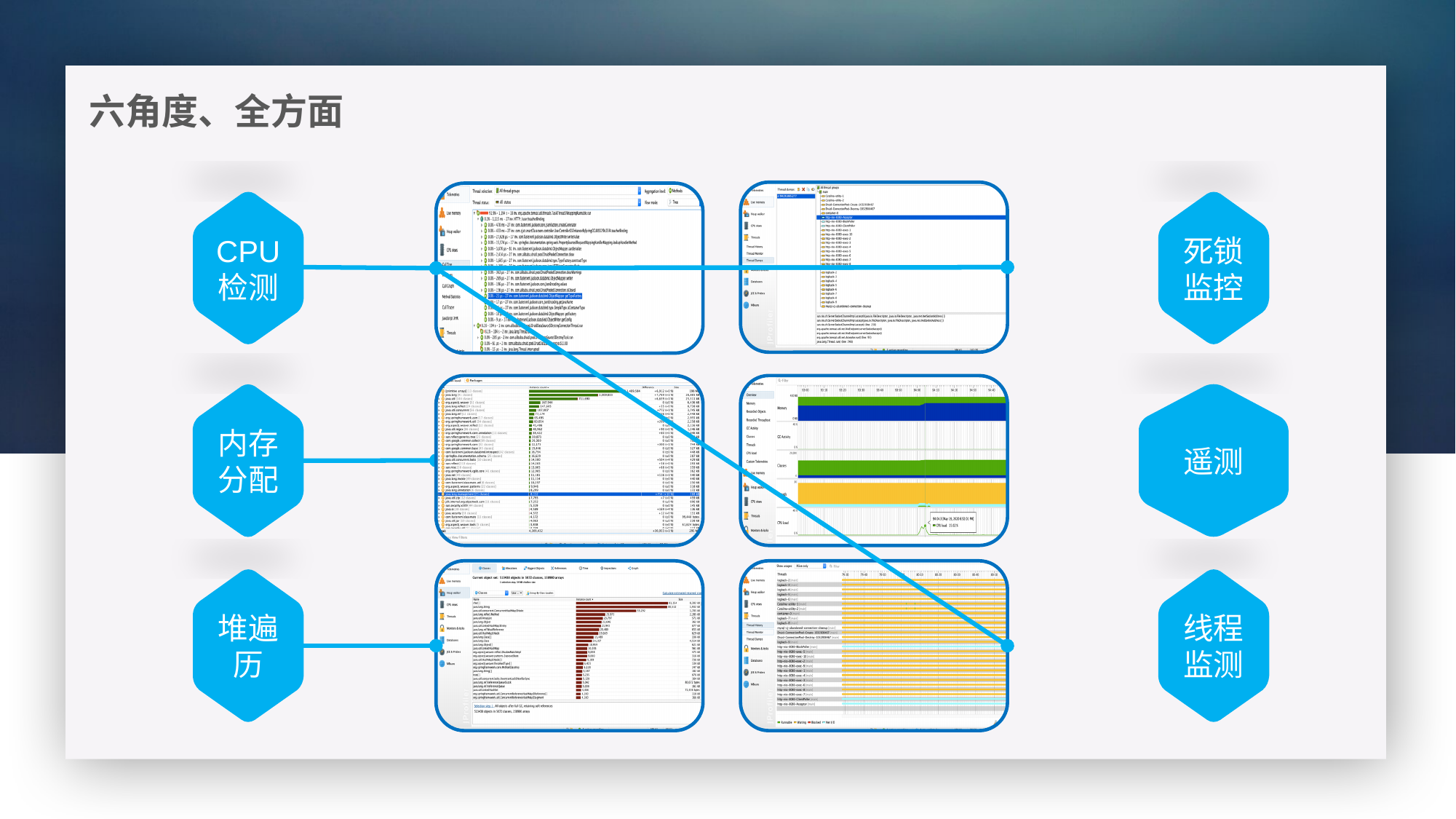

六角度、全方面

CPU
检测
死锁
监控

遥测
内存
分配

堆遍历

线程
监测